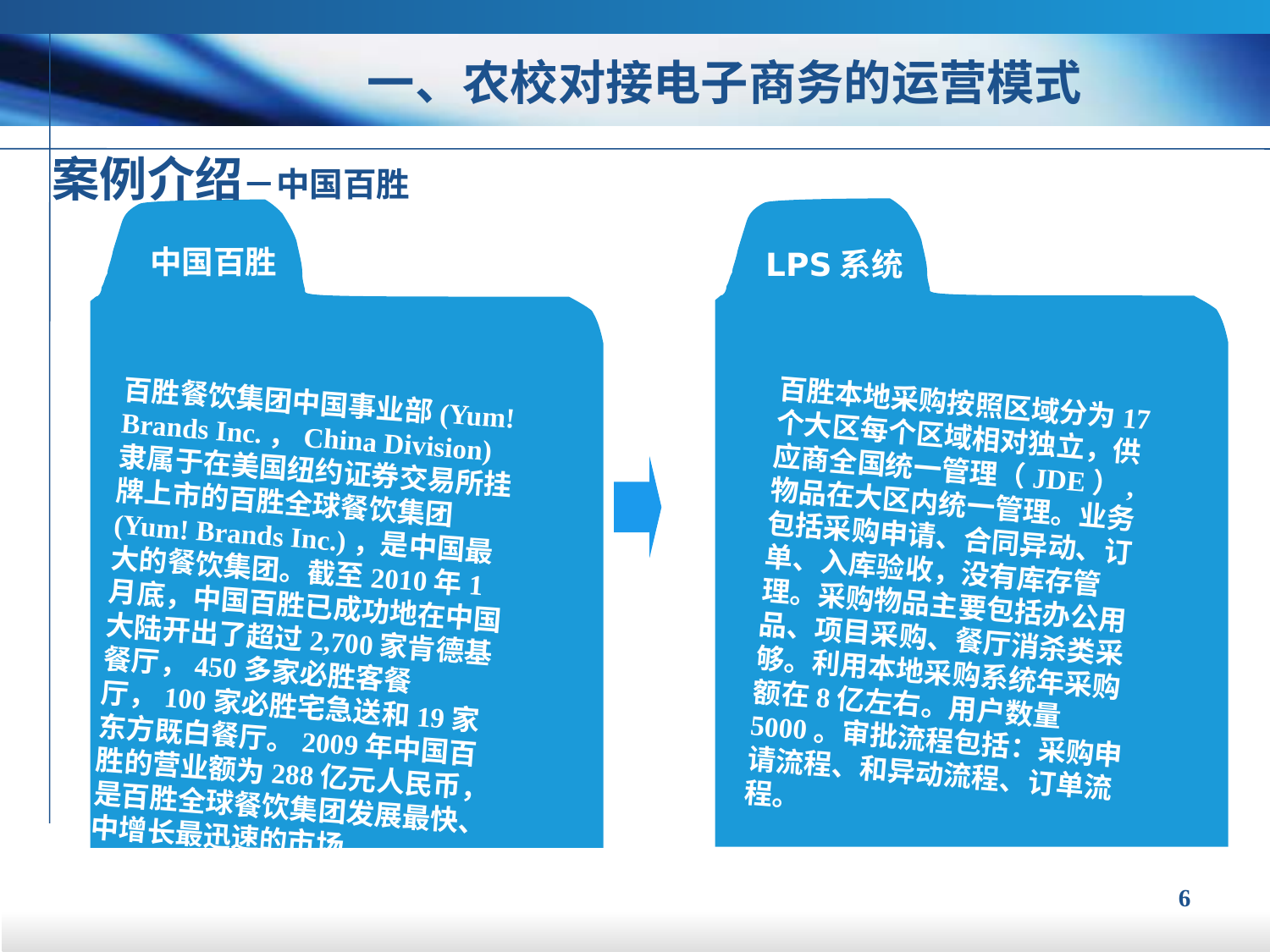

一、农校对接电子商务的运营模式
案例介绍－中国百胜

中国百胜
LPS系统
百胜餐饮集团中国事业部(Yum! Brands Inc.，China Division)隶属于在美国纽约证券交易所挂牌上市的百胜全球餐饮集团(Yum! Brands Inc.)，是中国最大的餐饮集团。截至2010年1月底，中国百胜已成功地在中国大陆开出了超过2,700家肯德基餐厅，450多家必胜客餐厅，100家必胜宅急送和19家东方既白餐厅。2009年中国百胜的营业额为288亿元人民币，是百胜全球餐饮集团发展最快、中增长最迅速的市场。
百胜本地采购按照区域分为17个大区每个区域相对独立，供应商全国统一管理（JDE）,物品在大区内统一管理。业务包括采购申请、合同异动、订单、入库验收，没有库存管理。采购物品主要包括办公用品、项目采购、餐厅消杀类采够。利用本地采购系统年采购额在8亿左右。用户数量5000。审批流程包括：采购申请流程、和异动流程、订单流程。